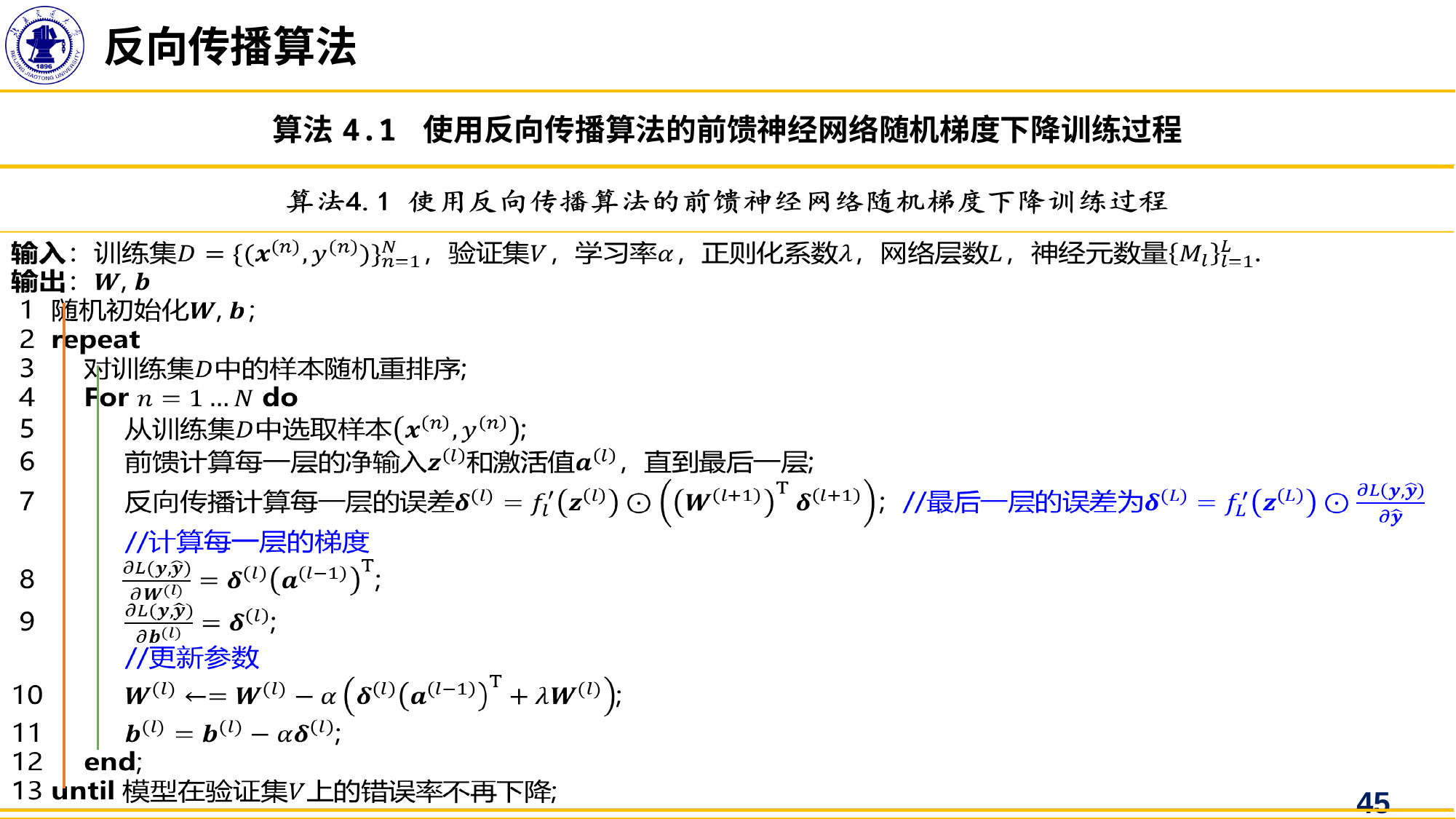

反向传播算法
| 算法4.1 使用反向传播算法的前馈神经网络随机梯度下降训练过程 |
| --- |
|  |